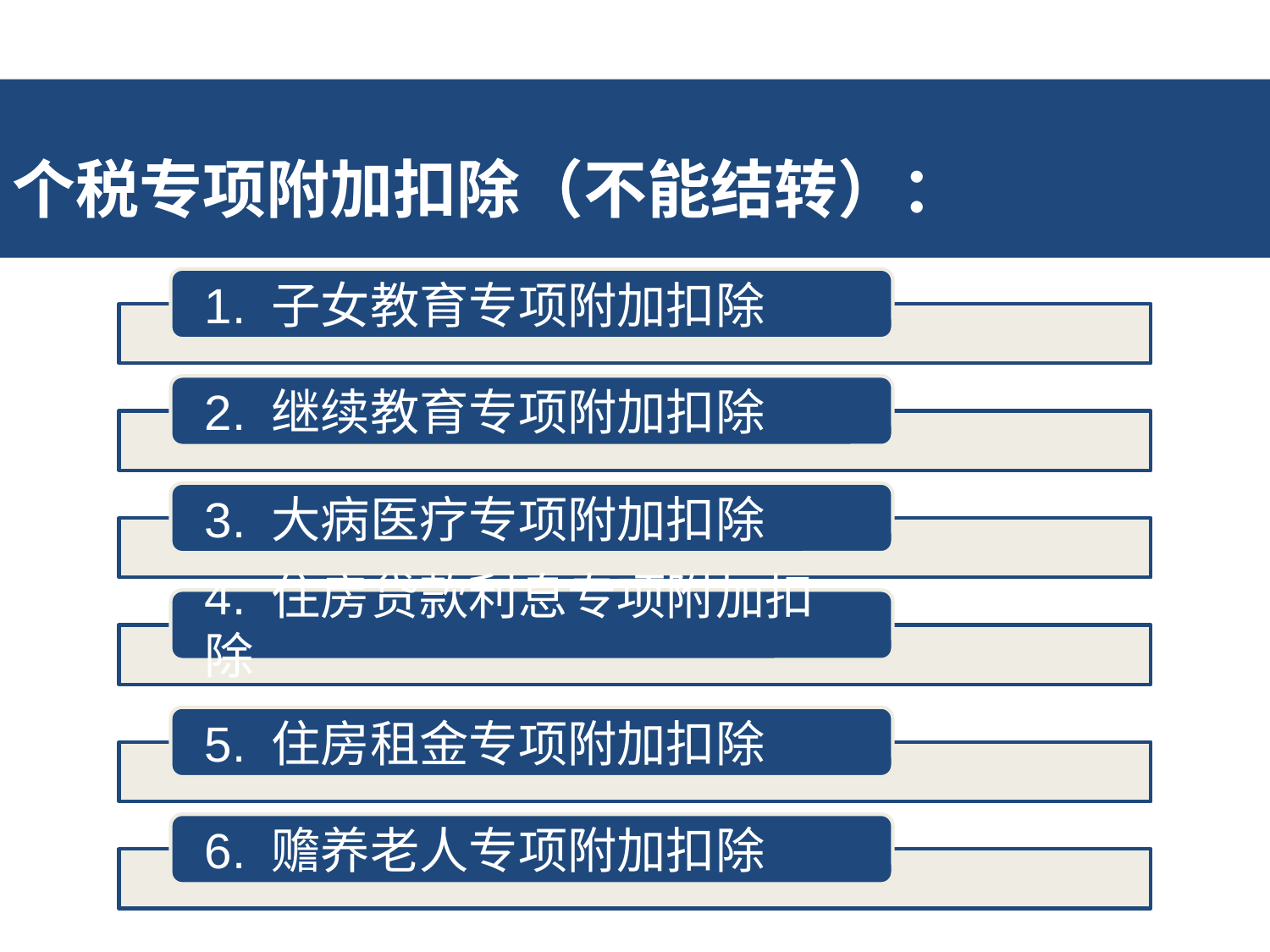

个税专项附加扣除（不能结转）：
1. 子女教育专项附加扣除
2. 继续教育专项附加扣除
3. 大病医疗专项附加扣除
4. 住房贷款利息专项附加扣除
5. 住房租金专项附加扣除
6. 赡养老人专项附加扣除